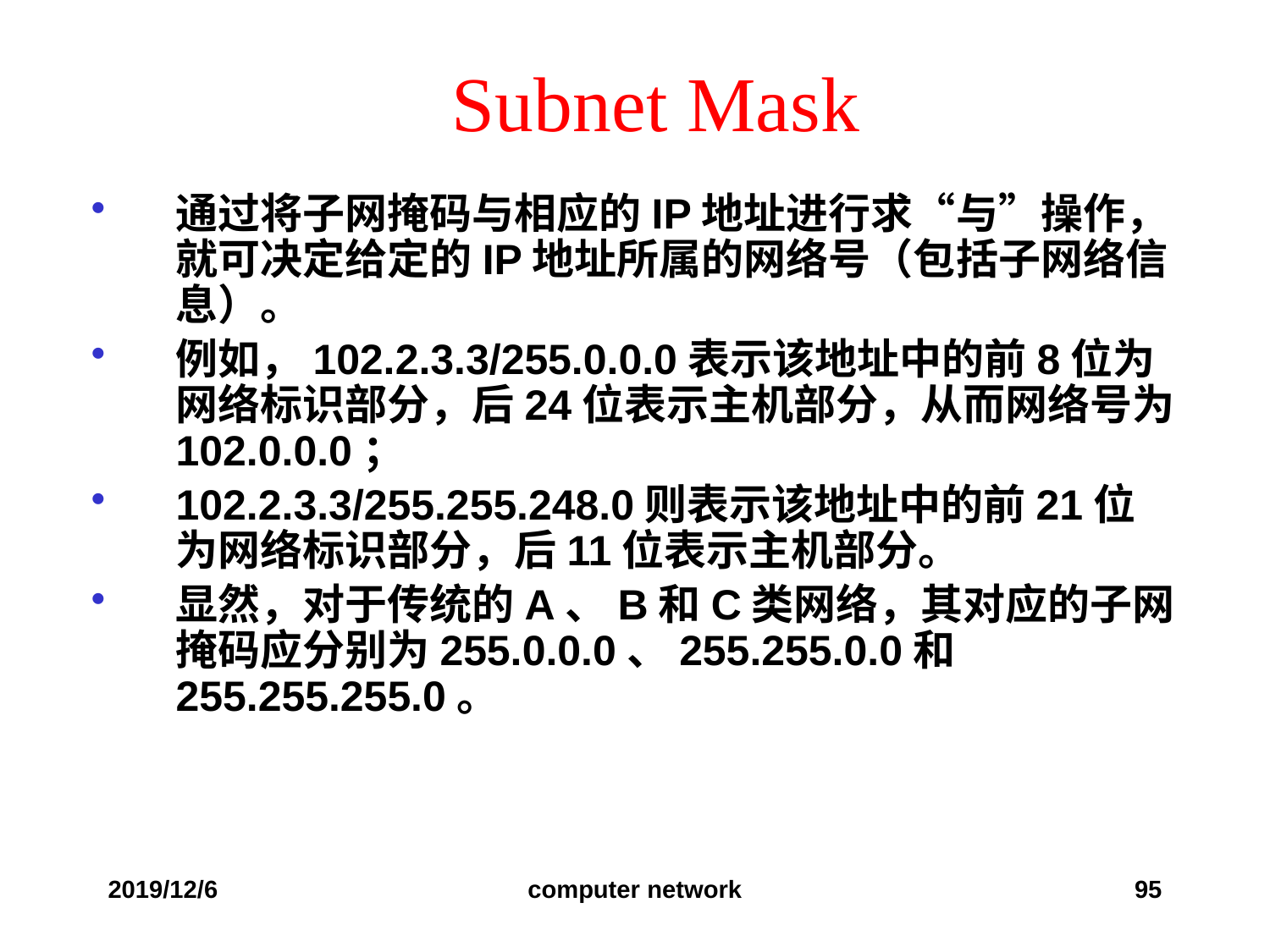

Subnet Mask
通过将子网掩码与相应的IP地址进行求“与”操作，就可决定给定的IP地址所属的网络号（包括子网络信息）。
例如，102.2.3.3/255.0.0.0表示该地址中的前8位为网络标识部分，后24位表示主机部分，从而网络号为102.0.0.0；
102.2.3.3/255.255.248.0则表示该地址中的前21位为网络标识部分，后11位表示主机部分。
显然，对于传统的A、B和C类网络，其对应的子网掩码应分别为255.0.0.0、255.255.0.0和255.255.255.0。
2019/12/6
computer network
95